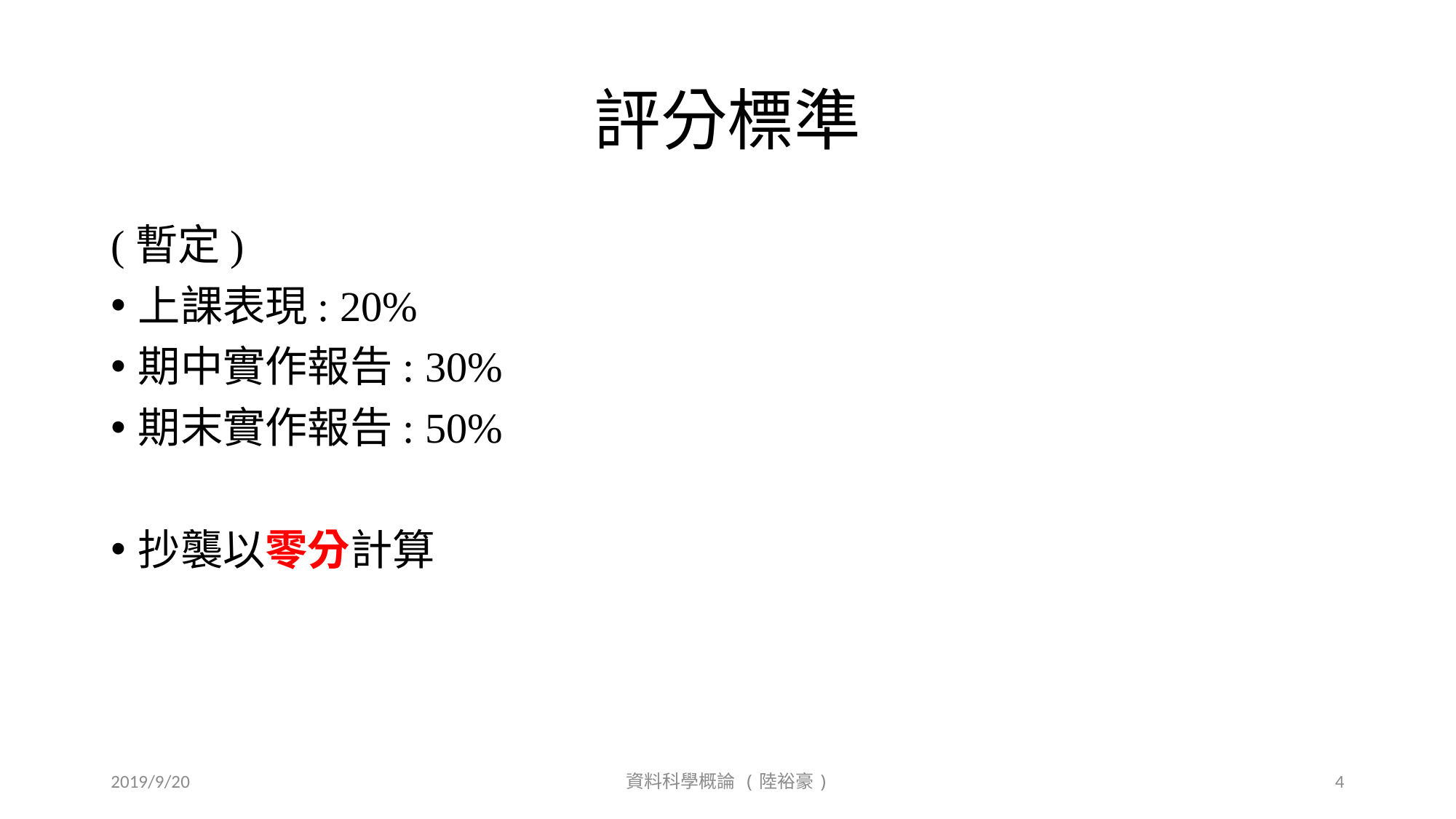

# 評分標準
(暫定)
上課表現: 20%
期中實作報告: 30%
期末實作報告: 50%

抄襲以零分計算

2019/9/20
資料科學概論 (陸裕豪)
4